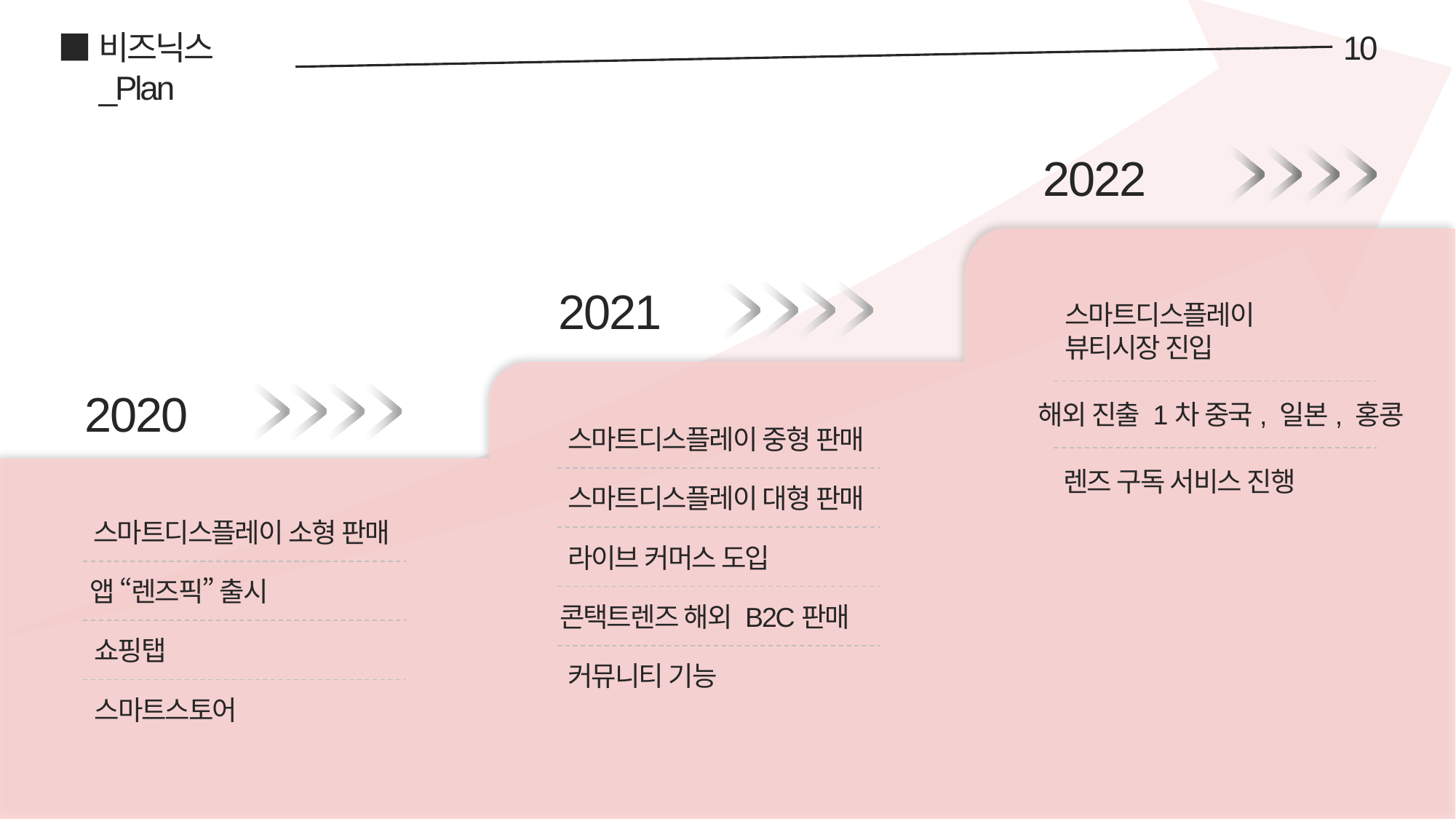

비즈닉스_Plan
10

2022

2021

스마트디스플레이
뷰티시장 진입
해외 진출 1차 중국, 일본, 홍콩
렌즈 구독 서비스 진행

2020
스마트디스플레이 중형 판매
스마트디스플레이 대형 판매
라이브 커머스 도입
콘택트렌즈 해외 B2C판매
커뮤니티 기능
스마트디스플레이 소형 판매
앱 “렌즈픽” 출시
쇼핑탭
스마트스토어